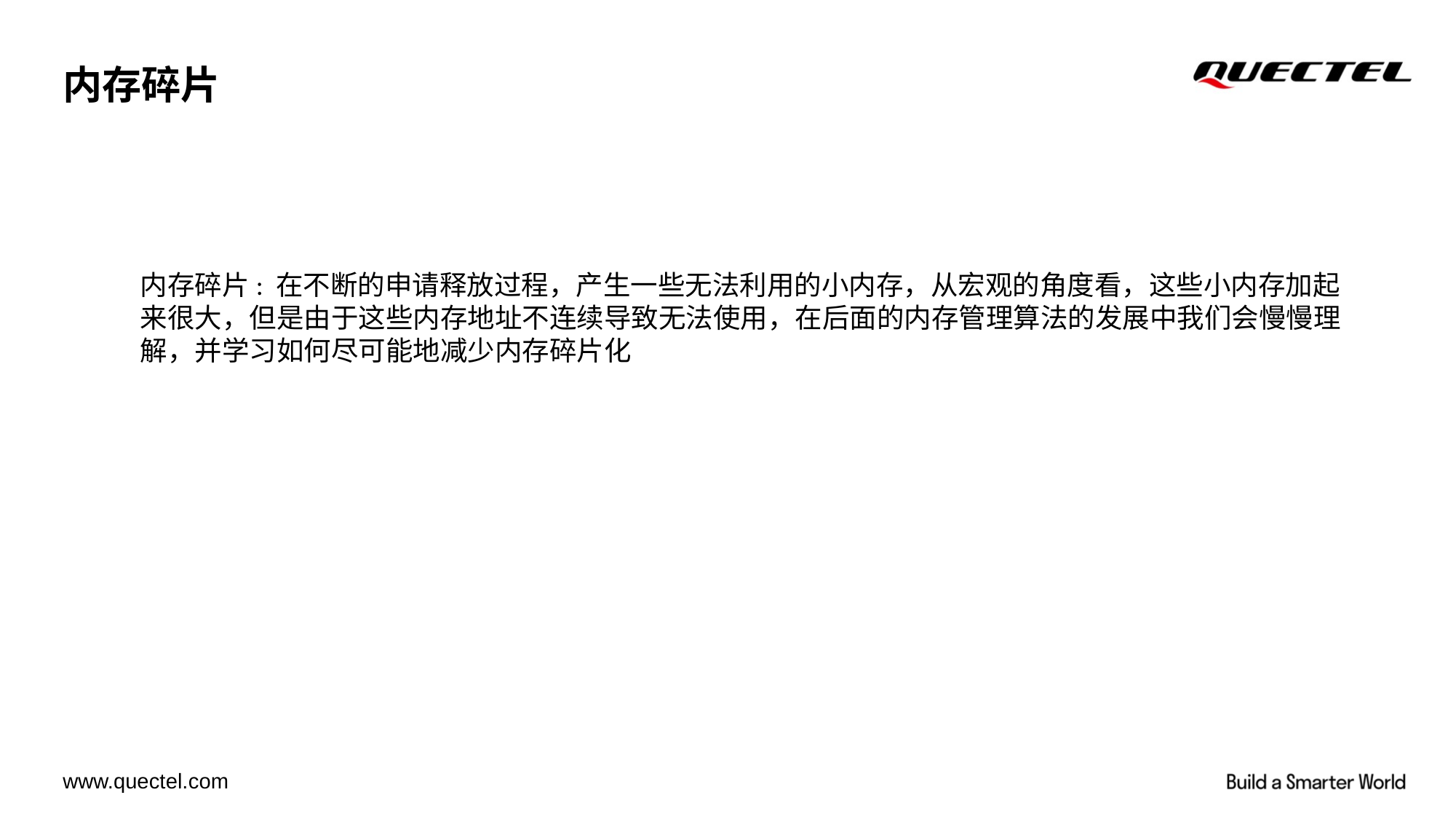

# 内存碎片
内存碎片: 在不断的申请释放过程，产生一些无法利用的小内存，从宏观的角度看，这些小内存加起来很大，但是由于这些内存地址不连续导致无法使用，在后面的内存管理算法的发展中我们会慢慢理解，并学习如何尽可能地减少内存碎片化